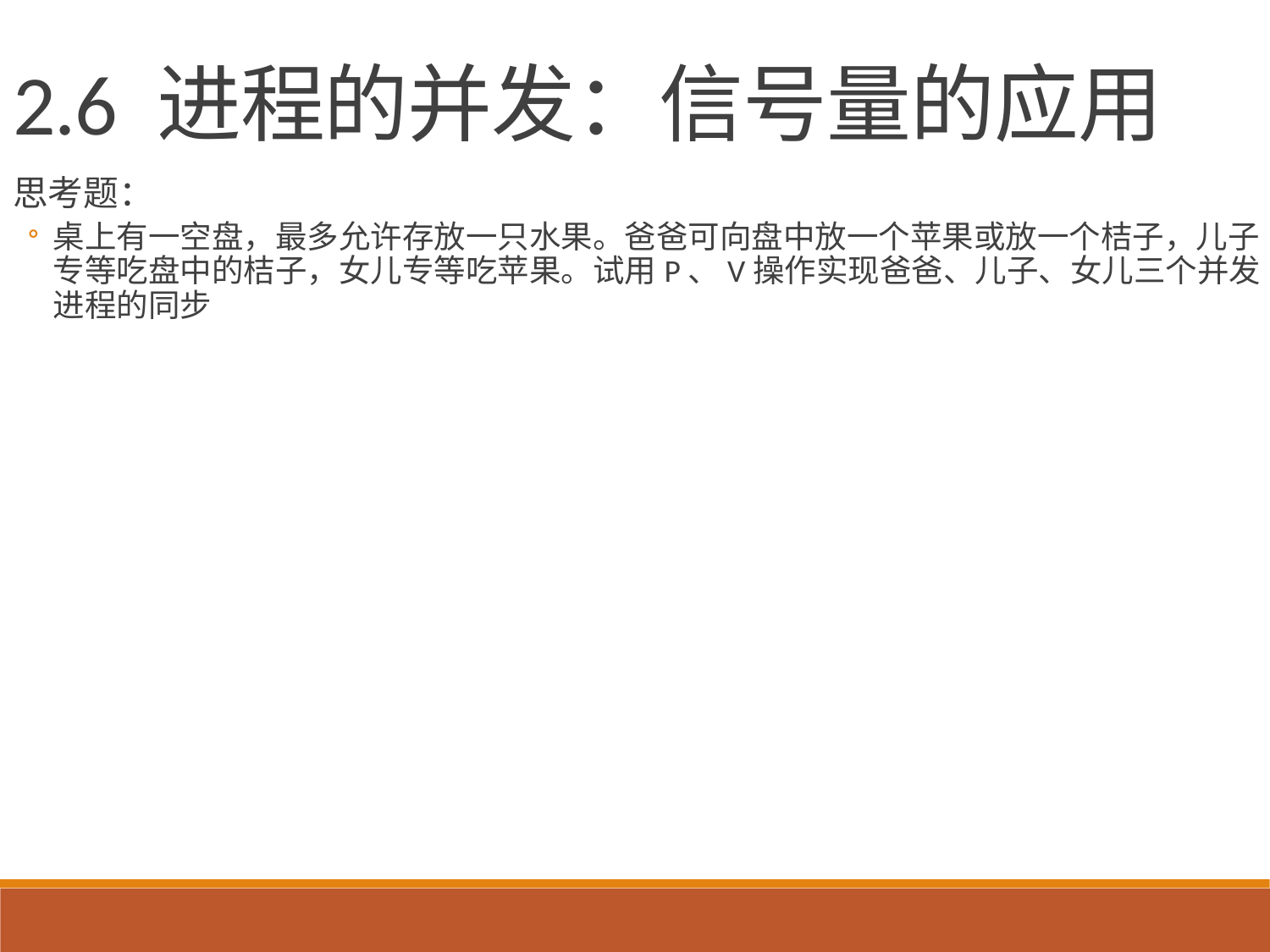

2.6 进程的并发：信号量的应用
思考题：
桌上有一空盘，最多允许存放一只水果。爸爸可向盘中放一个苹果或放一个桔子，儿子专等吃盘中的桔子，女儿专等吃苹果。试用P、V操作实现爸爸、儿子、女儿三个并发进程的同步